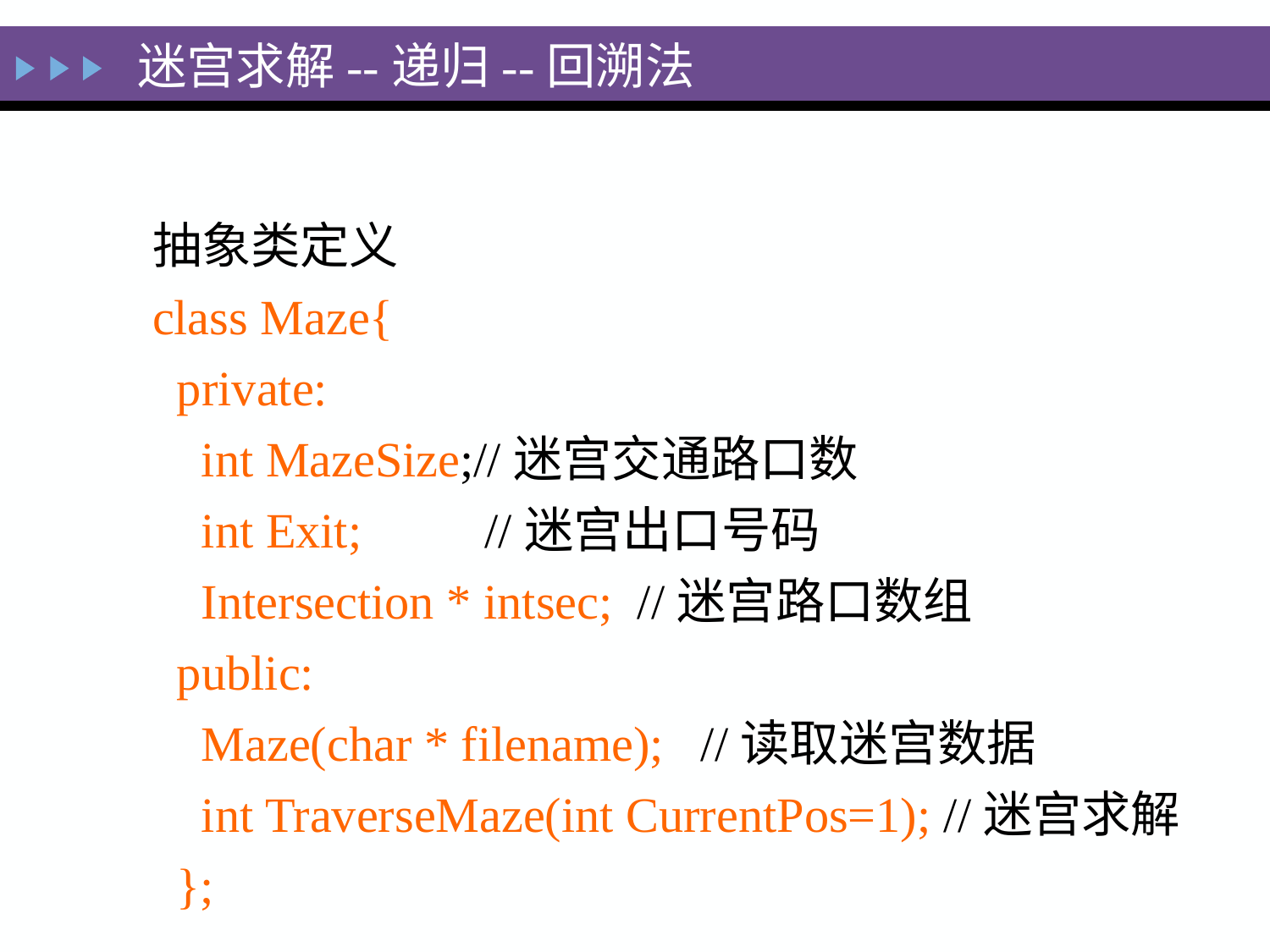

迷宫求解--递归--回溯法
抽象类定义
class Maze{
  private:
    int MazeSize;//迷宫交通路口数
    int Exit;          //迷宫出口号码
    Intersection * intsec;  //迷宫路口数组
  public:
    Maze(char * filename);   //读取迷宫数据
    int TraverseMaze(int CurrentPos=1); //迷宫求解
  };